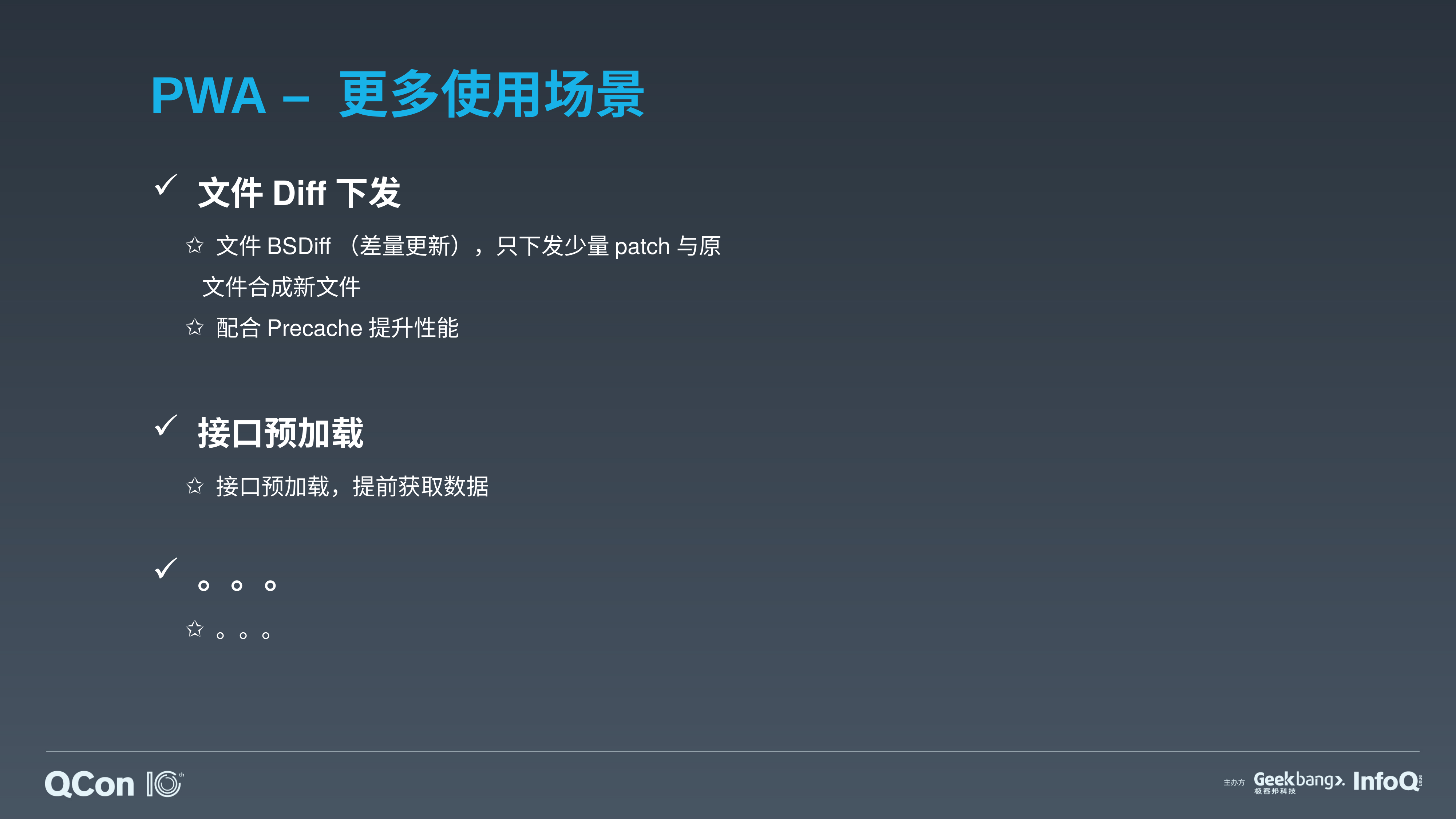

# PWA – 更多使用场景
 文件Diff下发
 文件BSDiff（差量更新），只下发少量patch与原文件合成新文件
 配合Precache提升性能
 接口预加载
 接口预加载，提前获取数据
 。。。
 。。。